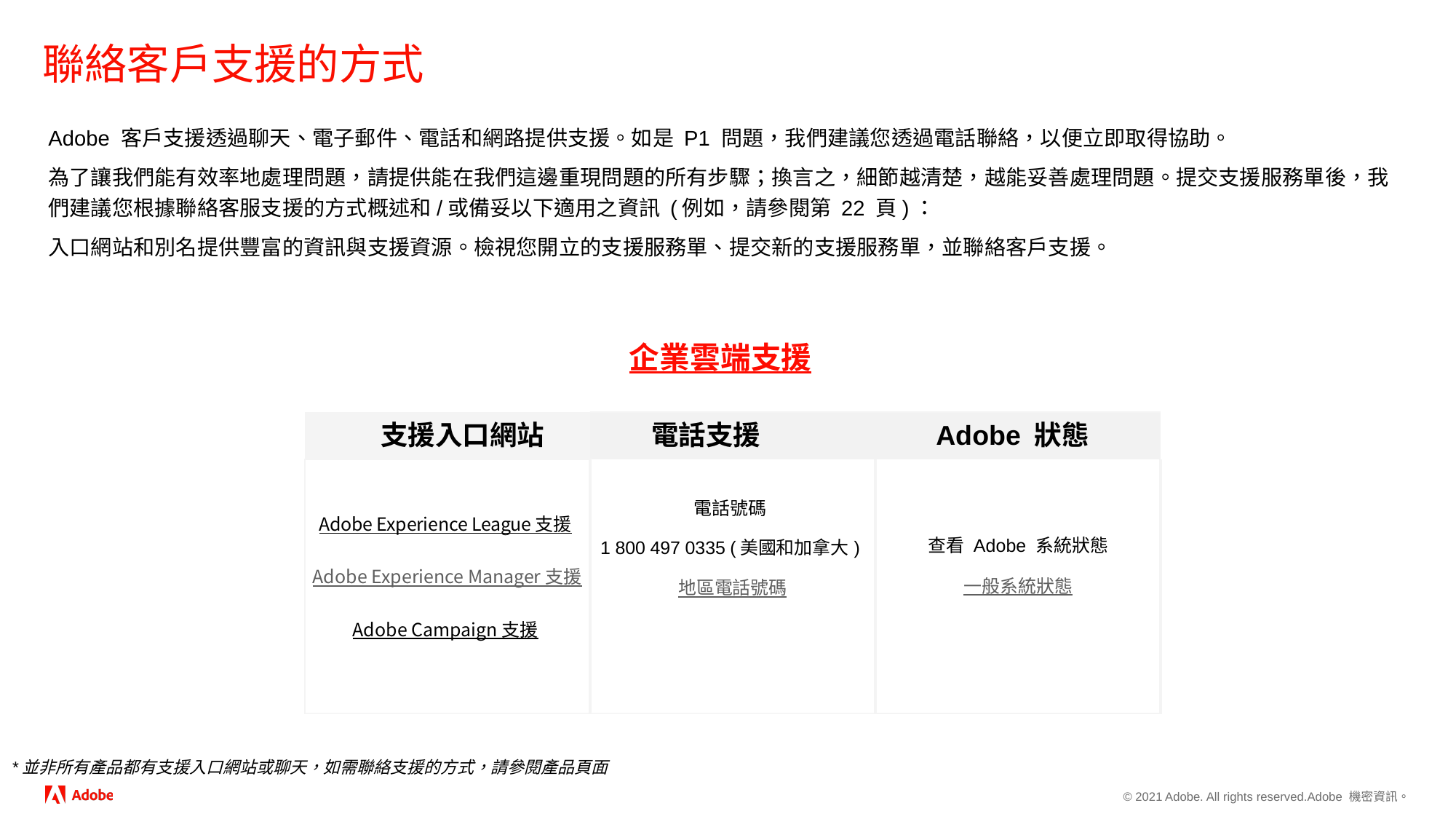

# 聯絡客戶支援的方式
Adobe 客戶支援透過聊天、電子郵件、電話和網路提供支援。如是 P1 問題，我們建議您透過電話聯絡，以便立即取得協助。
為了讓我們能有效率地處理問題，請提供能在我們這邊重現問題的所有步驟；換言之，細節越清楚，越能妥善處理問題。提交支援服務單後，我們建議您根據聯絡客服支援的方式概述和/或備妥以下適用之資訊 (例如，請參閱第 22 頁)：
入口網站和別名提供豐富的資訊與支援資源。檢視您開立的支援服務單、提交新的支援服務單，並聯絡客戶支援。

企業雲端支援
| 支援入口網站 | 電話支援 | Adobe 狀態 |
| --- | --- | --- |
| Adobe Experience League 支援  Adobe Experience Manager 支援 Adobe Campaign 支援 | 電話號碼 1 800 497 0335 (美國和加拿大) 地區電話號碼 | 查看 Adobe 系統狀態 一般系統狀態 |
*並非所有產品都有支援入口網站或聊天，如需聯絡支援的方式，請參閱產品頁面